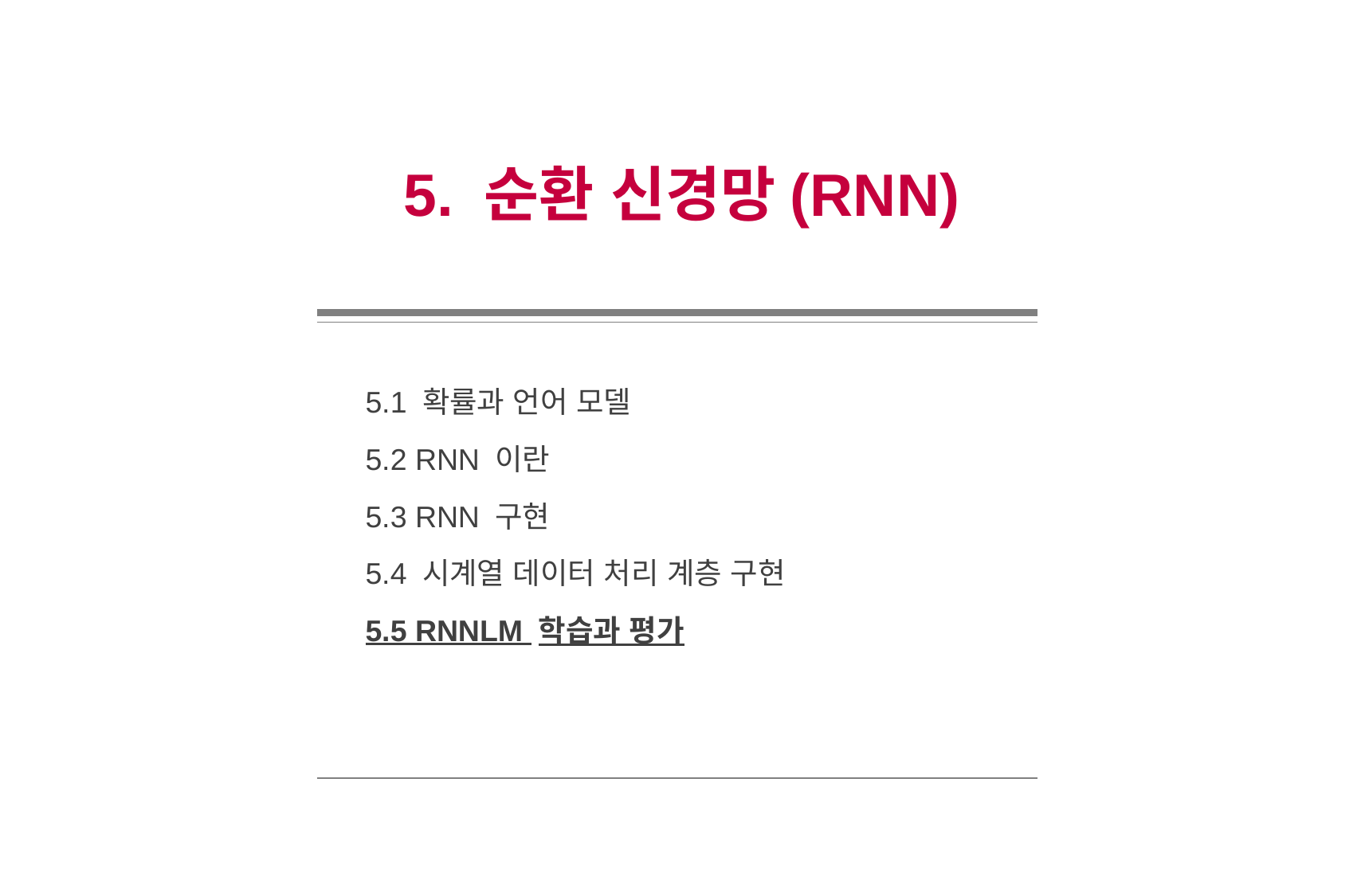

5. 순환 신경망(RNN)
5.1 확률과 언어 모델
5.2 RNN 이란
5.3 RNN 구현
5.4 시계열 데이터 처리 계층 구현
5.5 RNNLM 학습과 평가